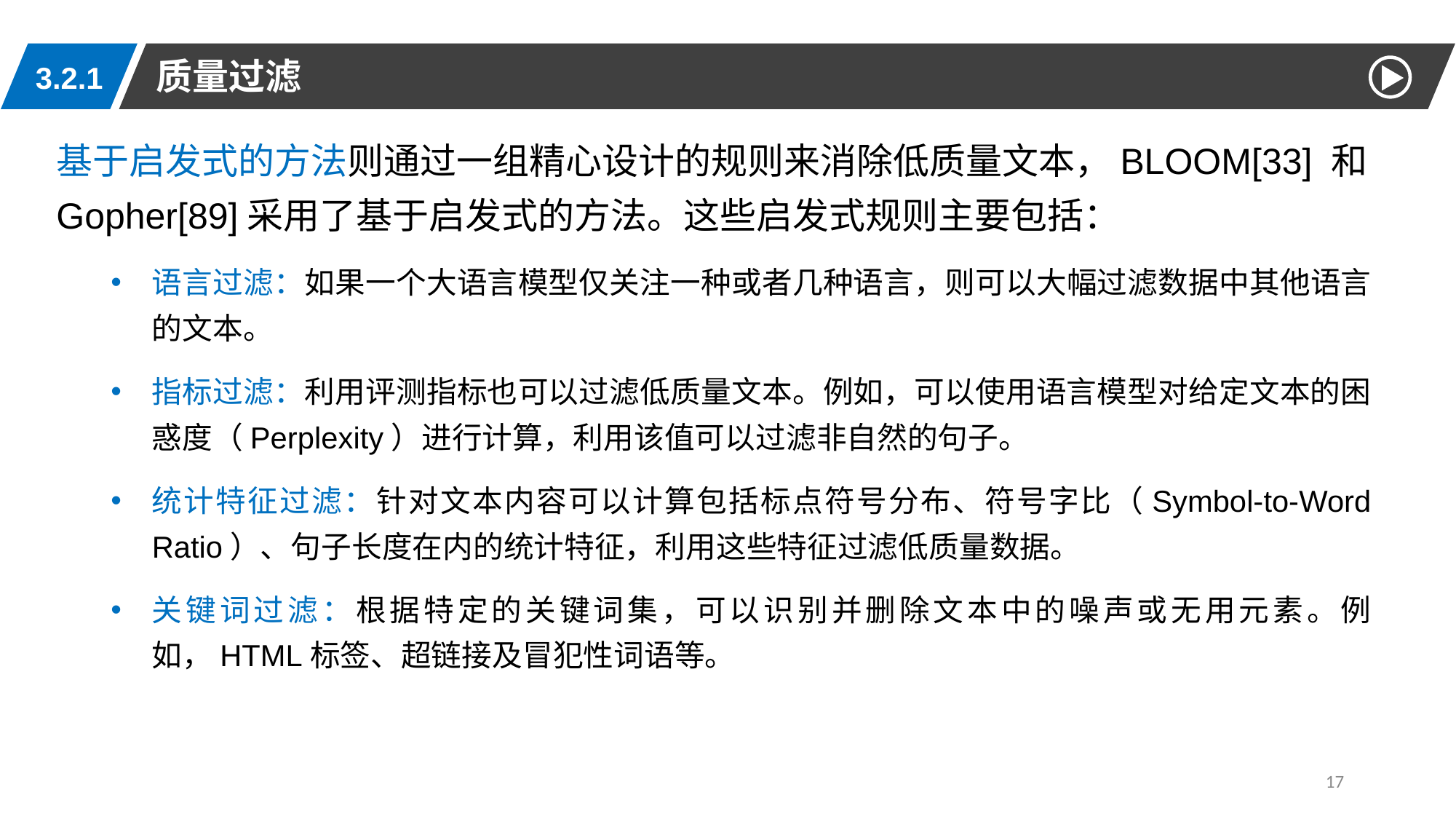

质量过滤
3.2.1

基于启发式的方法则通过一组精心设计的规则来消除低质量文本，BLOOM[33] 和Gopher[89]采用了基于启发式的方法。这些启发式规则主要包括：
语言过滤：如果一个大语言模型仅关注一种或者几种语言，则可以大幅过滤数据中其他语言的文本。
指标过滤：利用评测指标也可以过滤低质量文本。例如，可以使用语言模型对给定文本的困惑度（Perplexity）进行计算，利用该值可以过滤非自然的句子。
统计特征过滤：针对文本内容可以计算包括标点符号分布、符号字比（Symbol-to-Word Ratio）、句子长度在内的统计特征，利用这些特征过滤低质量数据。
关键词过滤：根据特定的关键词集，可以识别并删除文本中的噪声或无用元素。例如，HTML标签、超链接及冒犯性词语等。
17